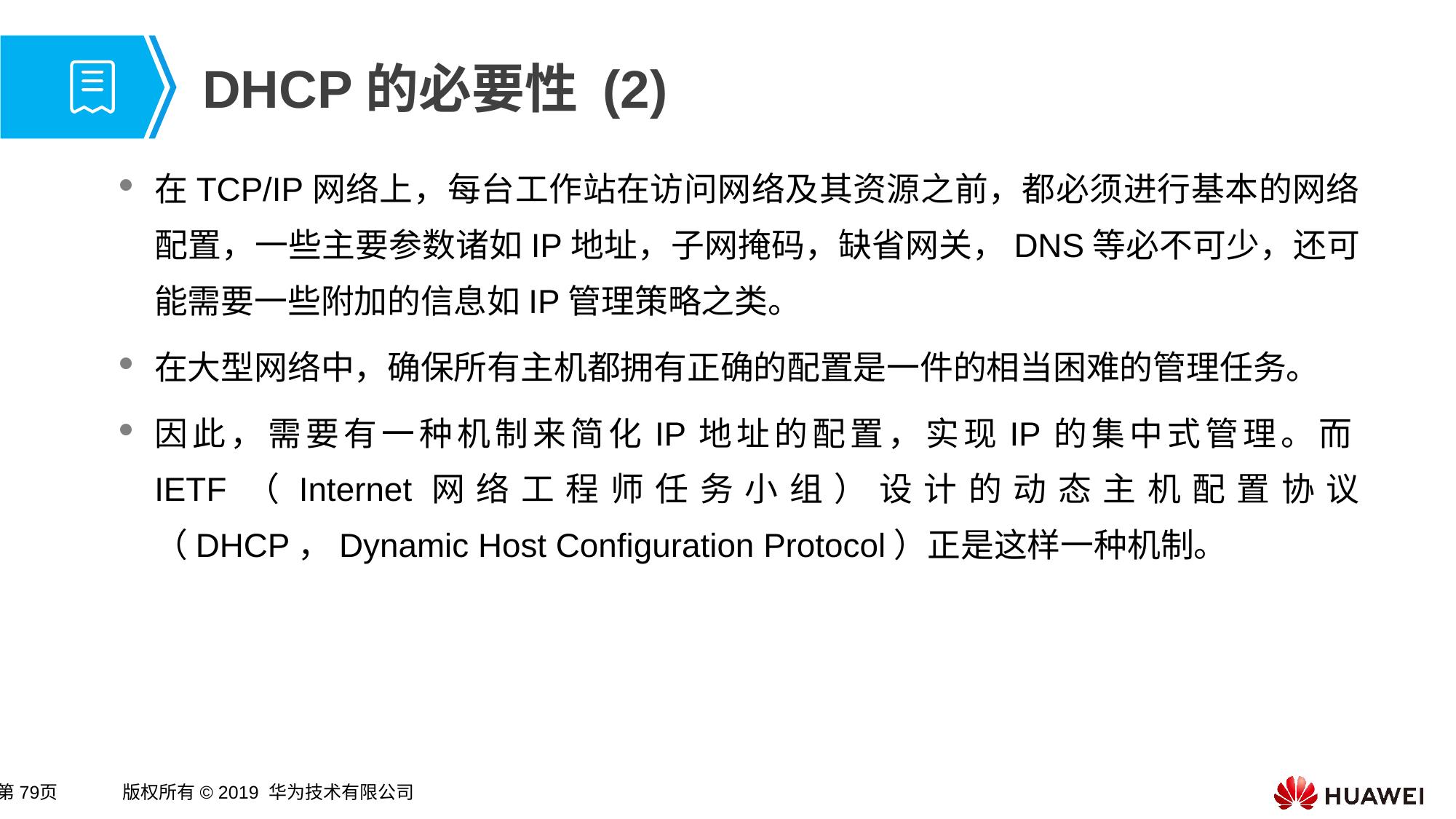

# DHCP的必要性 (2)
在TCP/IP网络上，每台工作站在访问网络及其资源之前，都必须进行基本的网络配置，一些主要参数诸如IP地址，子网掩码，缺省网关，DNS等必不可少，还可能需要一些附加的信息如IP管理策略之类。
在大型网络中，确保所有主机都拥有正确的配置是一件的相当困难的管理任务。
因此，需要有一种机制来简化IP地址的配置，实现IP的集中式管理。而IETF（Internet网络工程师任务小组）设计的动态主机配置协议（DHCP，Dynamic Host Configuration Protocol）正是这样一种机制。